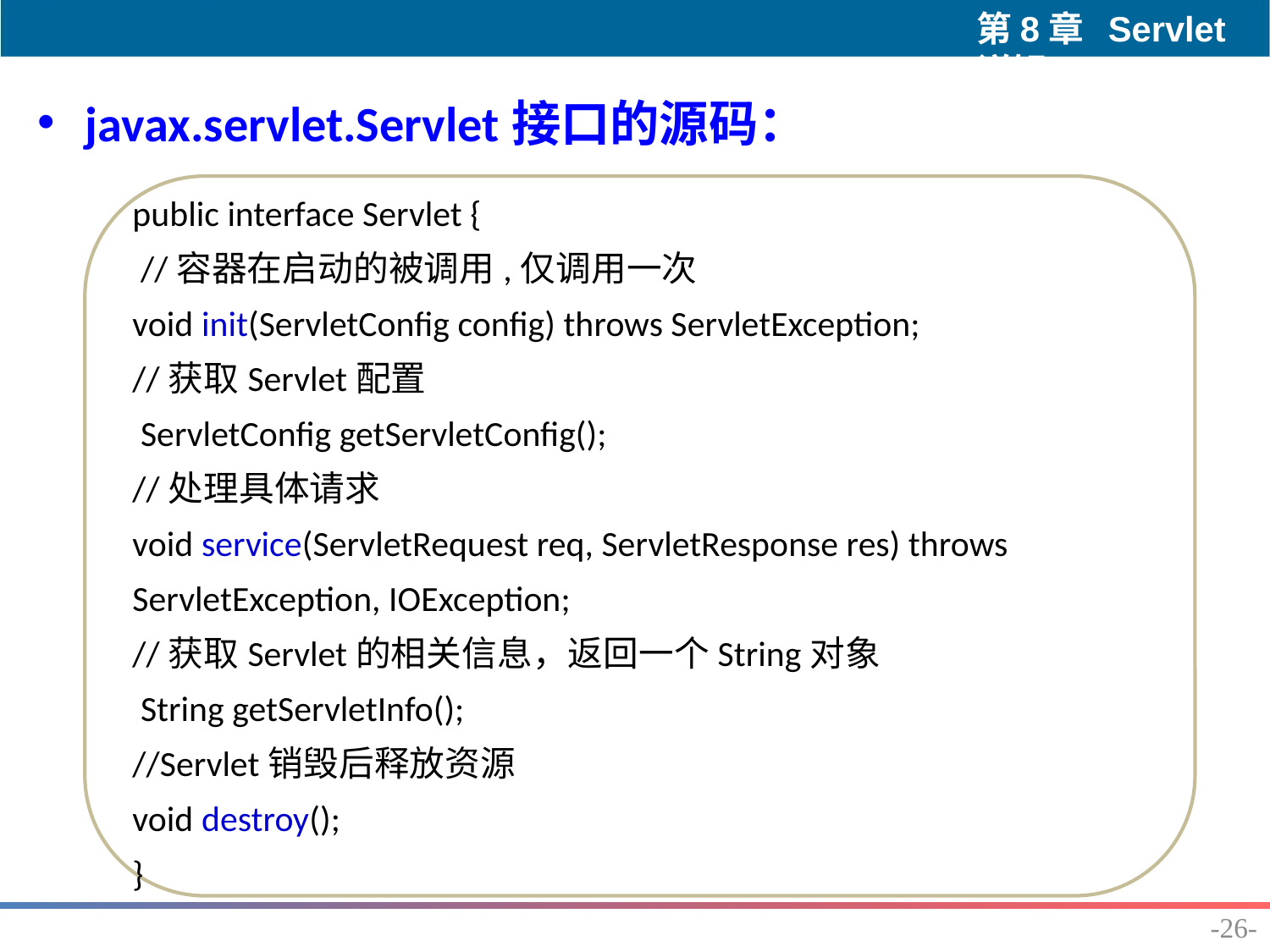

javax.servlet.Servlet接口的源码：
public interface Servlet {
 //容器在启动的被调用,仅调用一次
void init(ServletConfig config) throws ServletException;
//获取Servlet配置
 ServletConfig getServletConfig();
//处理具体请求
void service(ServletRequest req, ServletResponse res) throws ServletException, IOException;
//获取Servlet的相关信息，返回一个String对象
 String getServletInfo();
//Servlet销毁后释放资源
void destroy();
}
-26-